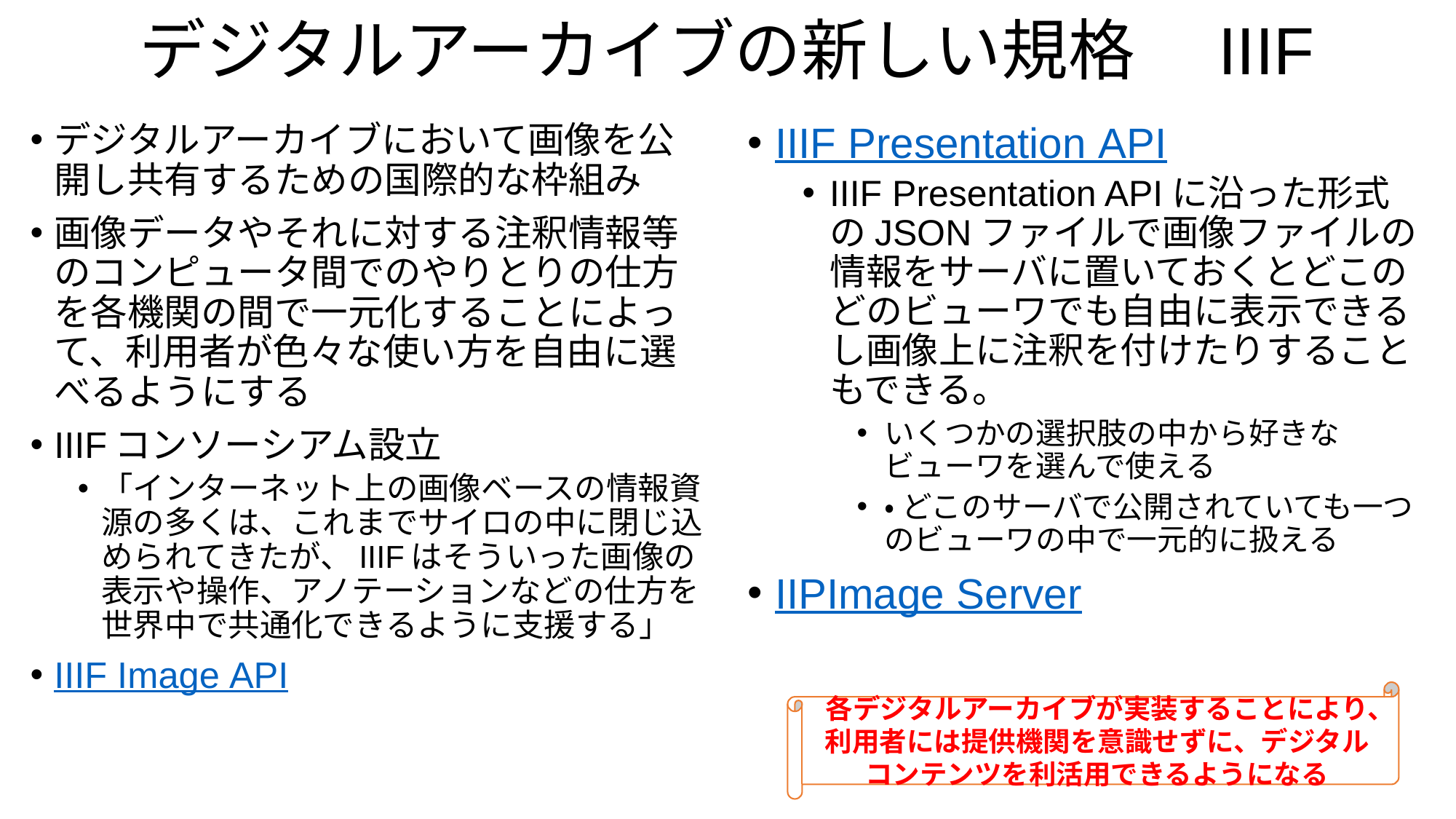

# デジタルアーカイブの新しい規格　IIIF
デジタルアーカイブにおいて画像を公開し共有するための国際的な枠組み
画像データやそれに対する注釈情報等のコンピュータ間でのやりとりの仕方を各機関の間で一元化することによって、利用者が色々な使い方を自由に選べるようにする
IIIFコンソーシアム設立
「インターネット上の画像ベースの情報資源の多くは、これまでサイロの中に閉じ込められてきたが、IIIFはそういった画像の表示や操作、アノテーションなどの仕方を世界中で共通化できるように支援する」
IIIF Image API

IIIF Presentation API
IIIF Presentation APIに沿った形式のJSONファイルで画像ファイルの情報をサーバに置いておくとどこのどのビューワでも自由に表示できるし画像上に注釈を付けたりすることもできる。
いくつかの選択肢の中から好きなビューワを選んで使える
•どこのサーバで公開されていても一つのビューワの中で一元的に扱える
IIPImage Server

各デジタルアーカイブが実装することにより、利用者には提供機関を意識せずに、デジタルコンテンツを利活用できるようになる